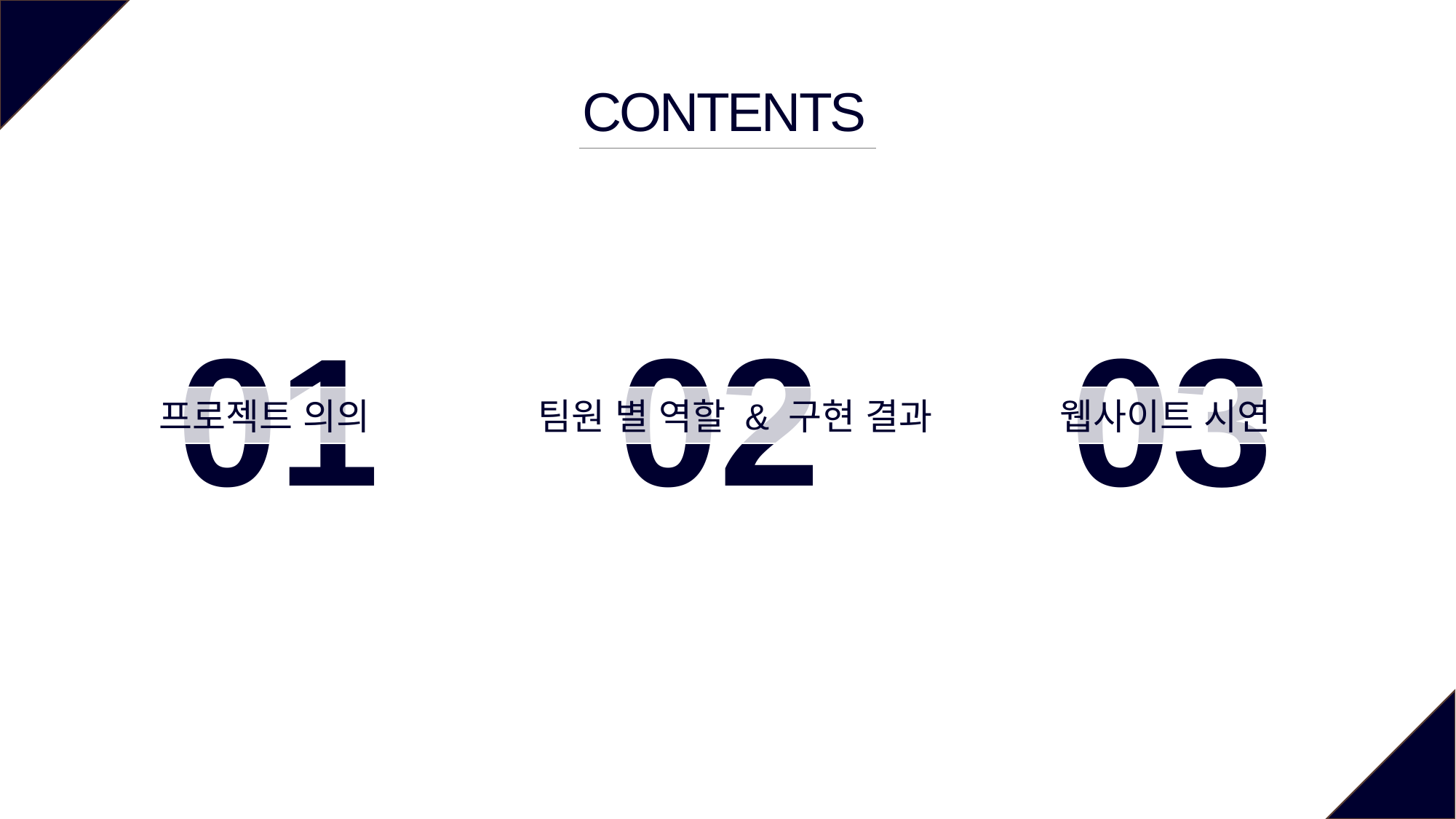

CONTENTS
01
프로젝트 의의
02
팀원 별 역할 & 구현 결과
03
웹사이트 시연